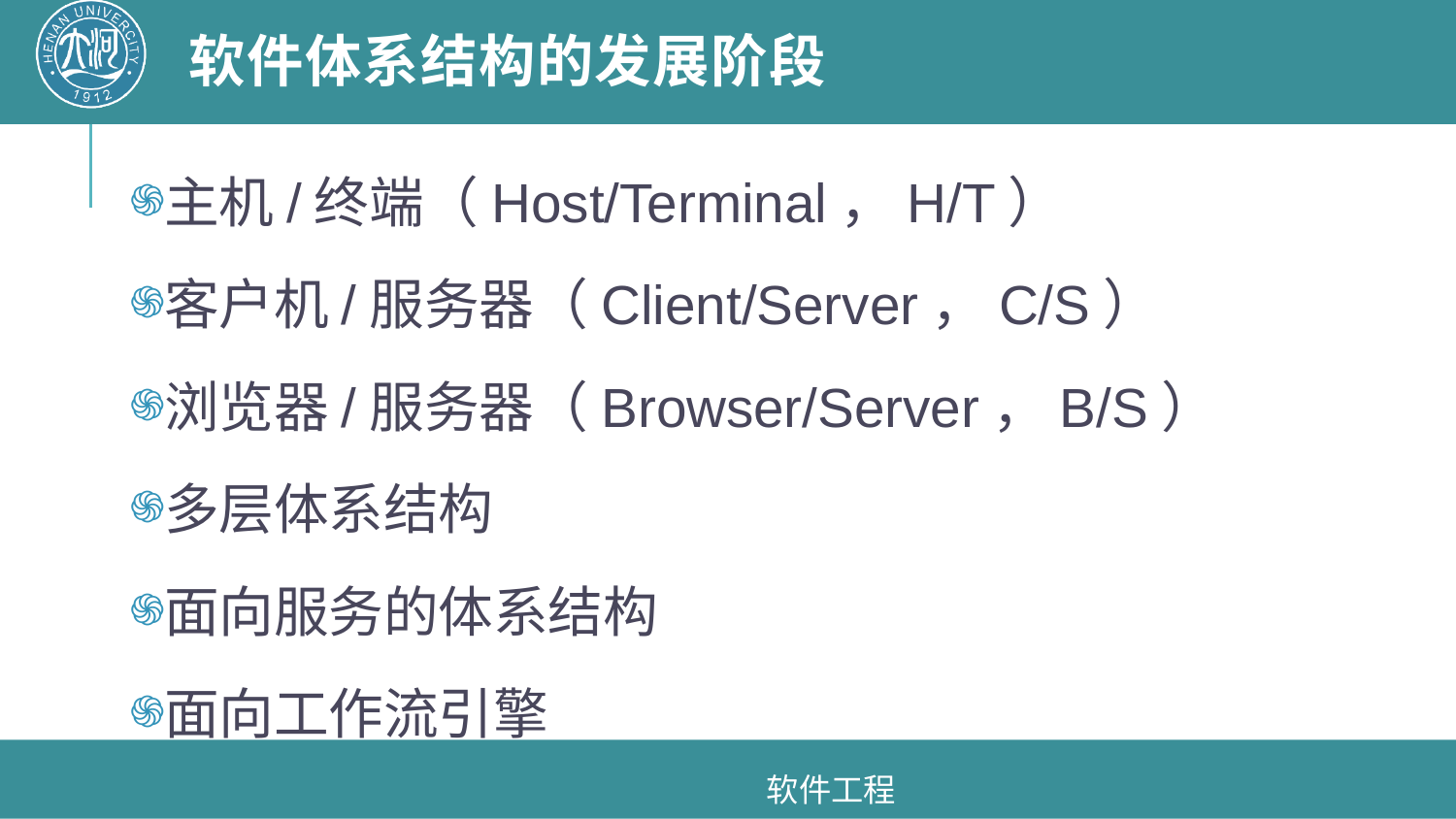

# 软件体系结构的发展阶段
主机/终端（Host/Terminal，H/T）
客户机/服务器（Client/Server，C/S）
浏览器/服务器（Browser/Server，B/S）
多层体系结构
面向服务的体系结构
面向工作流引擎

软件工程
54